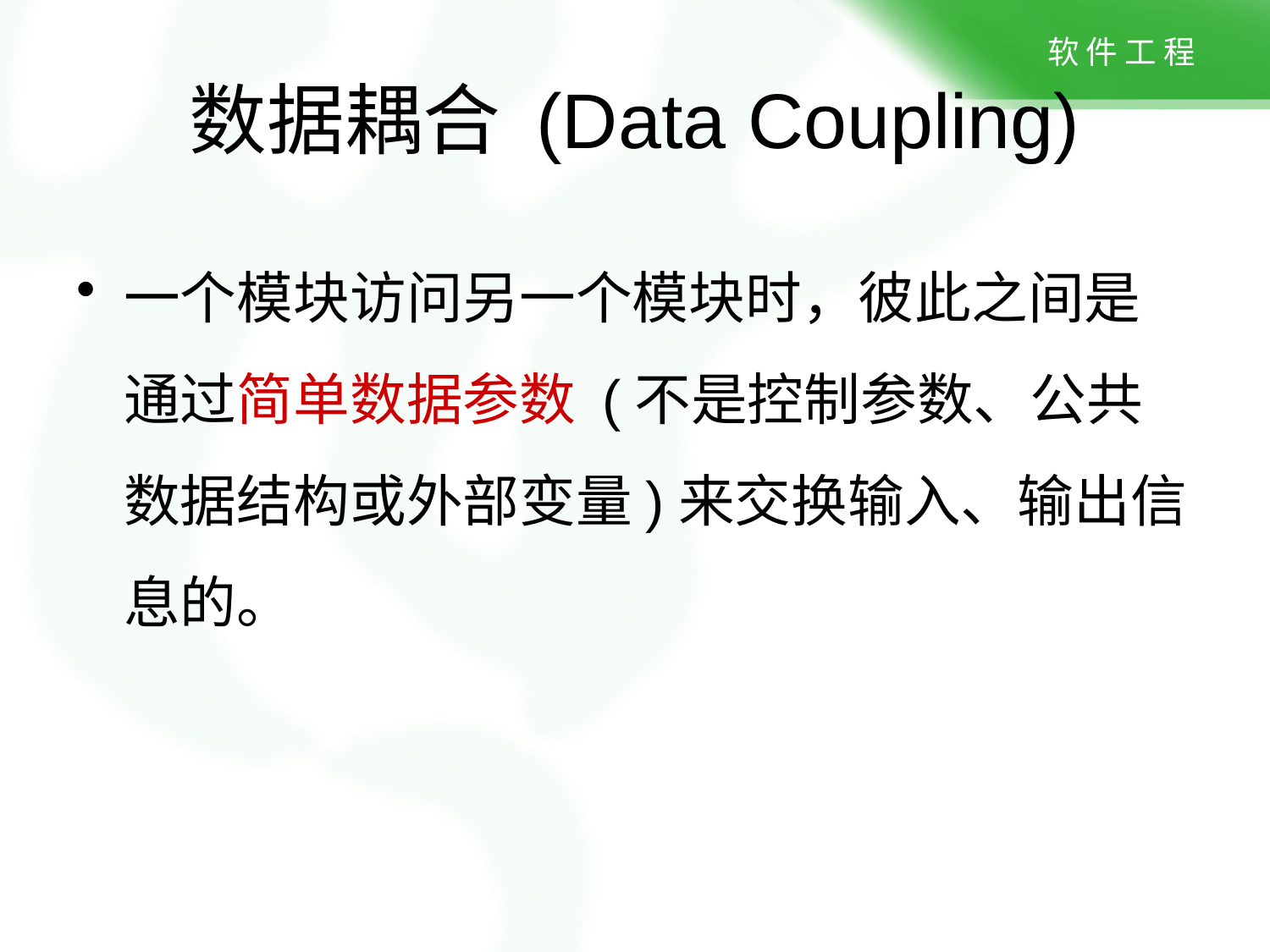

数据耦合 (Data Coupling)
一个模块访问另一个模块时，彼此之间是通过简单数据参数 (不是控制参数、公共数据结构或外部变量)来交换输入、输出信息的。